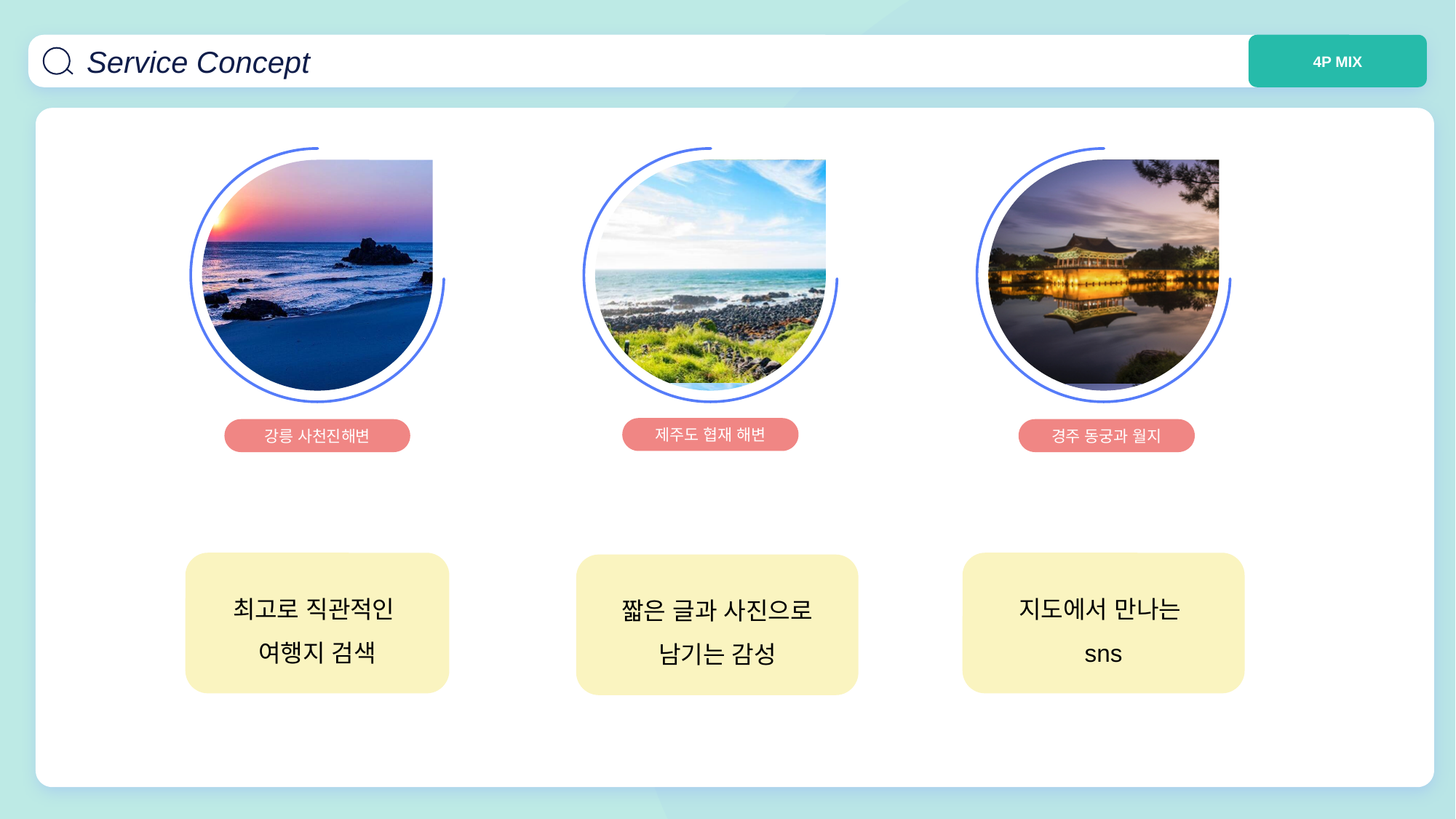

Service Concept
4P MIX

제주도 협재 해변
강릉 사천진해변
경주 동궁과 월지

최고로 직관적인
여행지 검색

지도에서 만나는
sns
짧은 글과 사진으로
남기는 감성